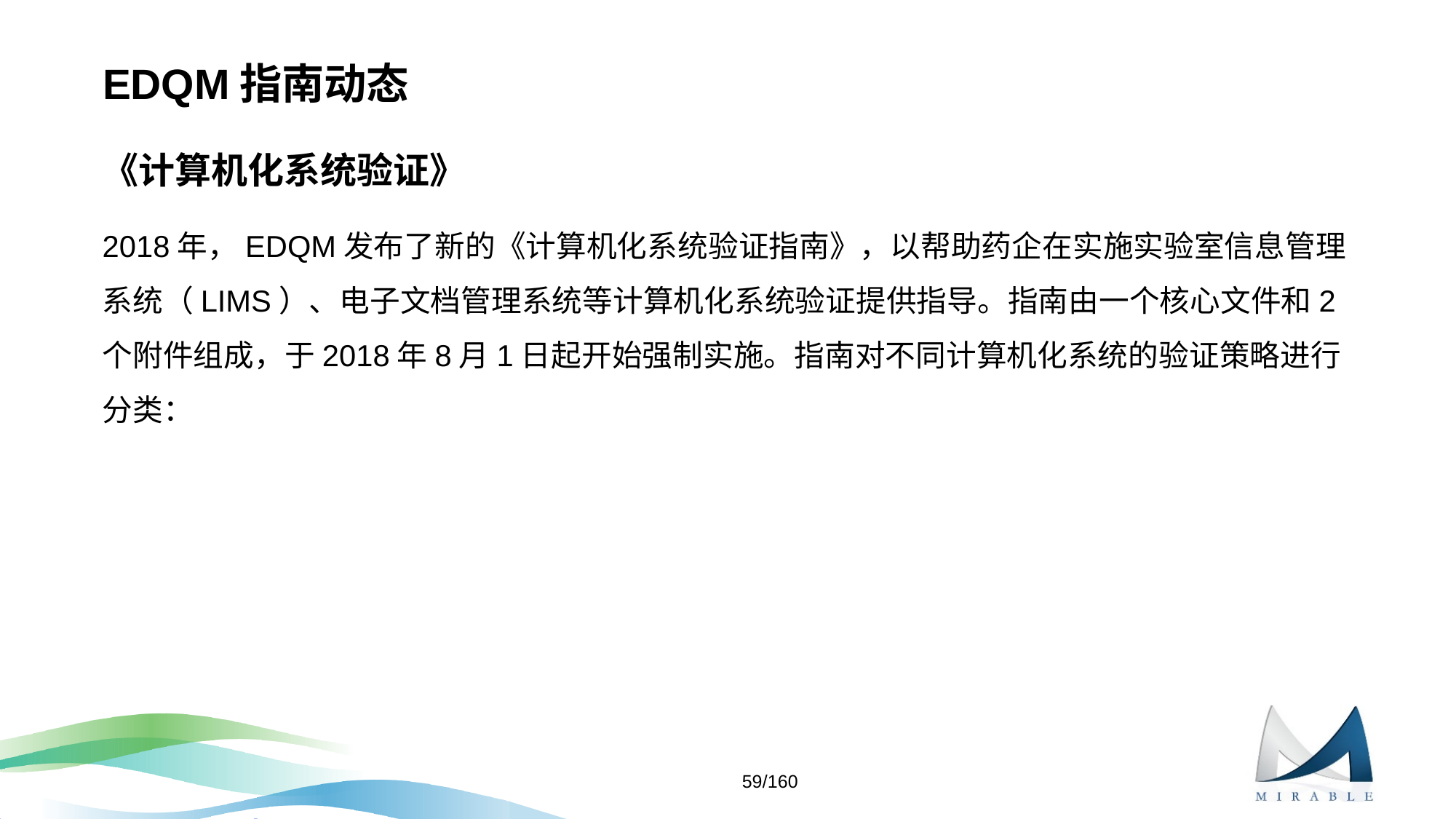

# EDQM指南动态
《计算机化系统验证》
2018年，EDQM发布了新的《计算机化系统验证指南》，以帮助药企在实施实验室信息管理系统（LIMS）、电子文档管理系统等计算机化系统验证提供指导。指南由一个核心文件和2个附件组成，于2018年8月1日起开始强制实施。指南对不同计算机化系统的验证策略进行分类：

59/160